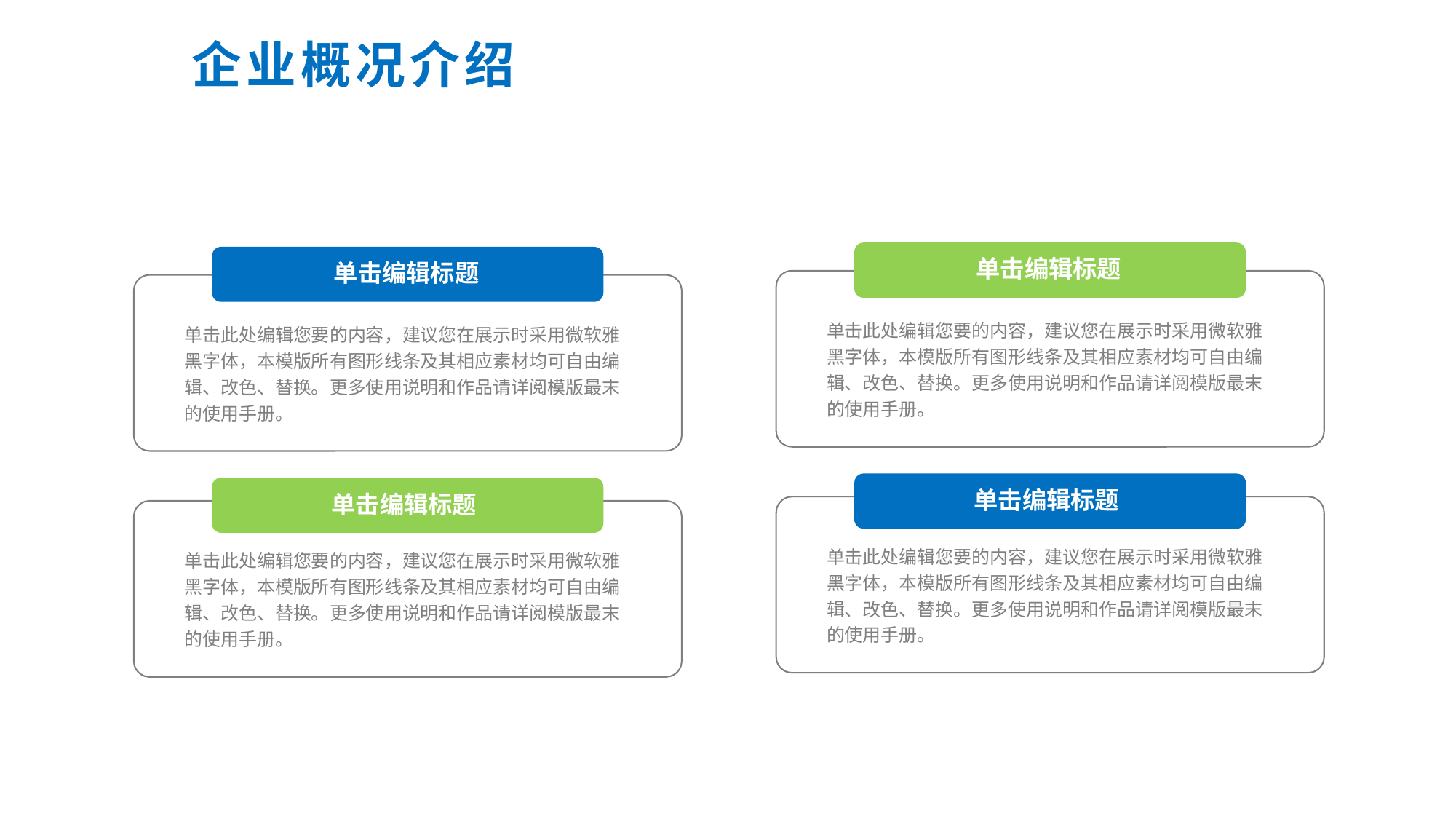

企业概况介绍

单击编辑标题
单击编辑标题

单击此处编辑您要的内容，建议您在展示时采用微软雅黑字体，本模版所有图形线条及其相应素材均可自由编辑、改色、替换。更多使用说明和作品请详阅模版最末的使用手册。
单击此处编辑您要的内容，建议您在展示时采用微软雅黑字体，本模版所有图形线条及其相应素材均可自由编辑、改色、替换。更多使用说明和作品请详阅模版最末的使用手册。

单击编辑标题
单击编辑标题

单击此处编辑您要的内容，建议您在展示时采用微软雅黑字体，本模版所有图形线条及其相应素材均可自由编辑、改色、替换。更多使用说明和作品请详阅模版最末的使用手册。
单击此处编辑您要的内容，建议您在展示时采用微软雅黑字体，本模版所有图形线条及其相应素材均可自由编辑、改色、替换。更多使用说明和作品请详阅模版最末的使用手册。